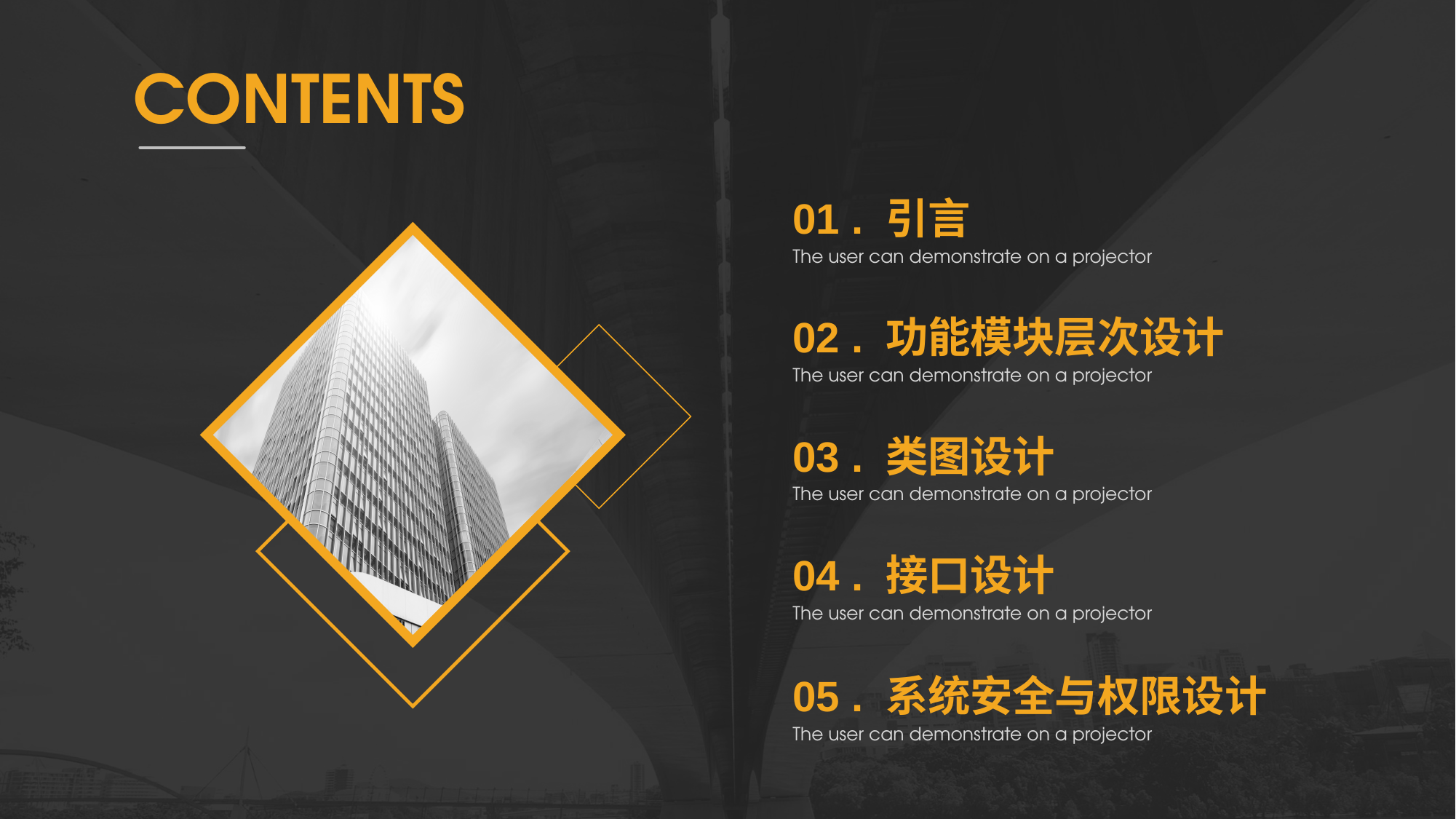

CONTENTS
01 . 引言
The user can demonstrate on a projector

02 . 功能模块层次设计
The user can demonstrate on a projector
03 . 类图设计
The user can demonstrate on a projector
04 . 接口设计
The user can demonstrate on a projector
05 . 系统安全与权限设计
The user can demonstrate on a projector